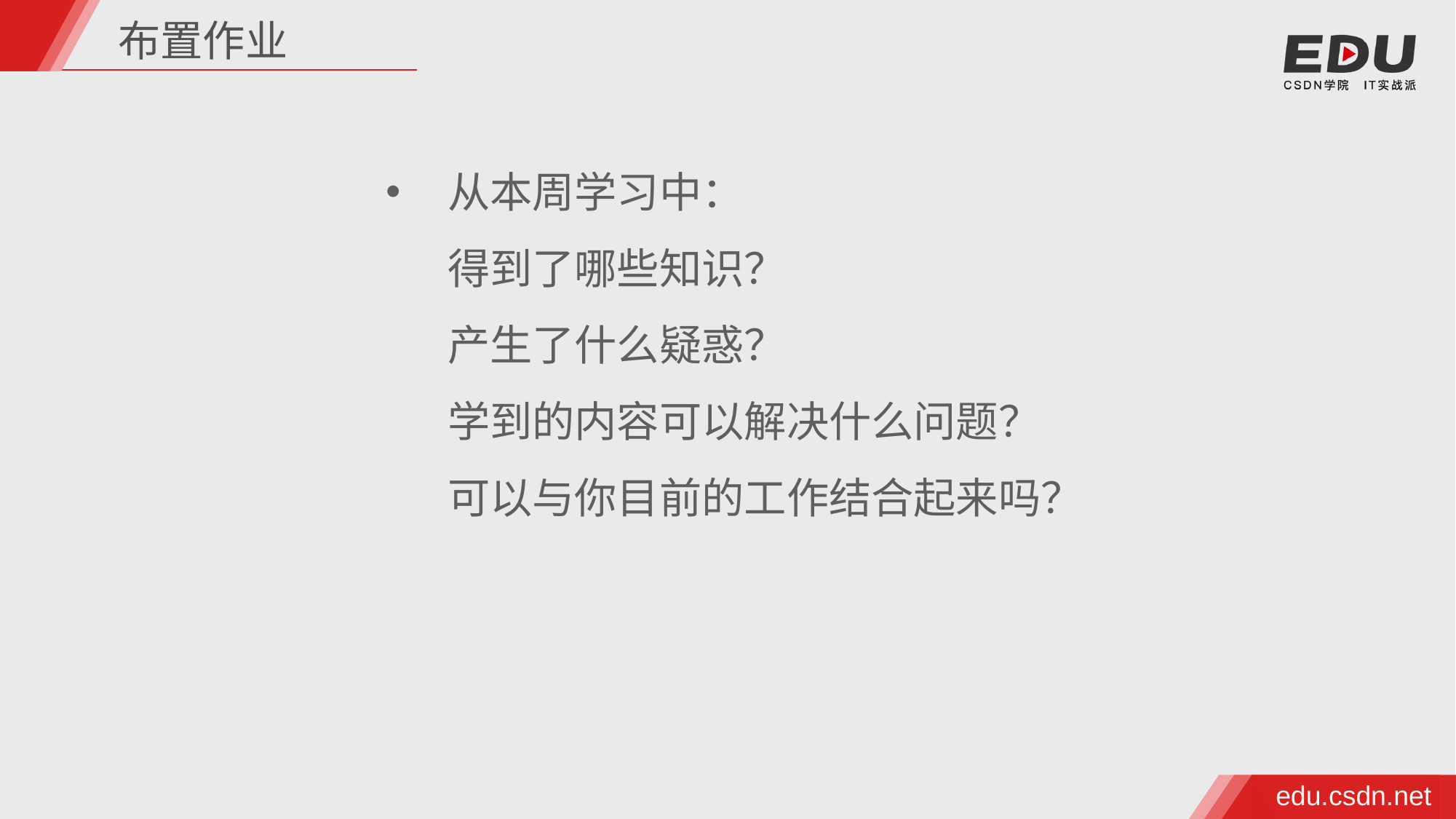

布置作业
从本周学习中：
得到了哪些知识？
产生了什么疑惑？
学到的内容可以解决什么问题？
可以与你目前的工作结合起来吗？